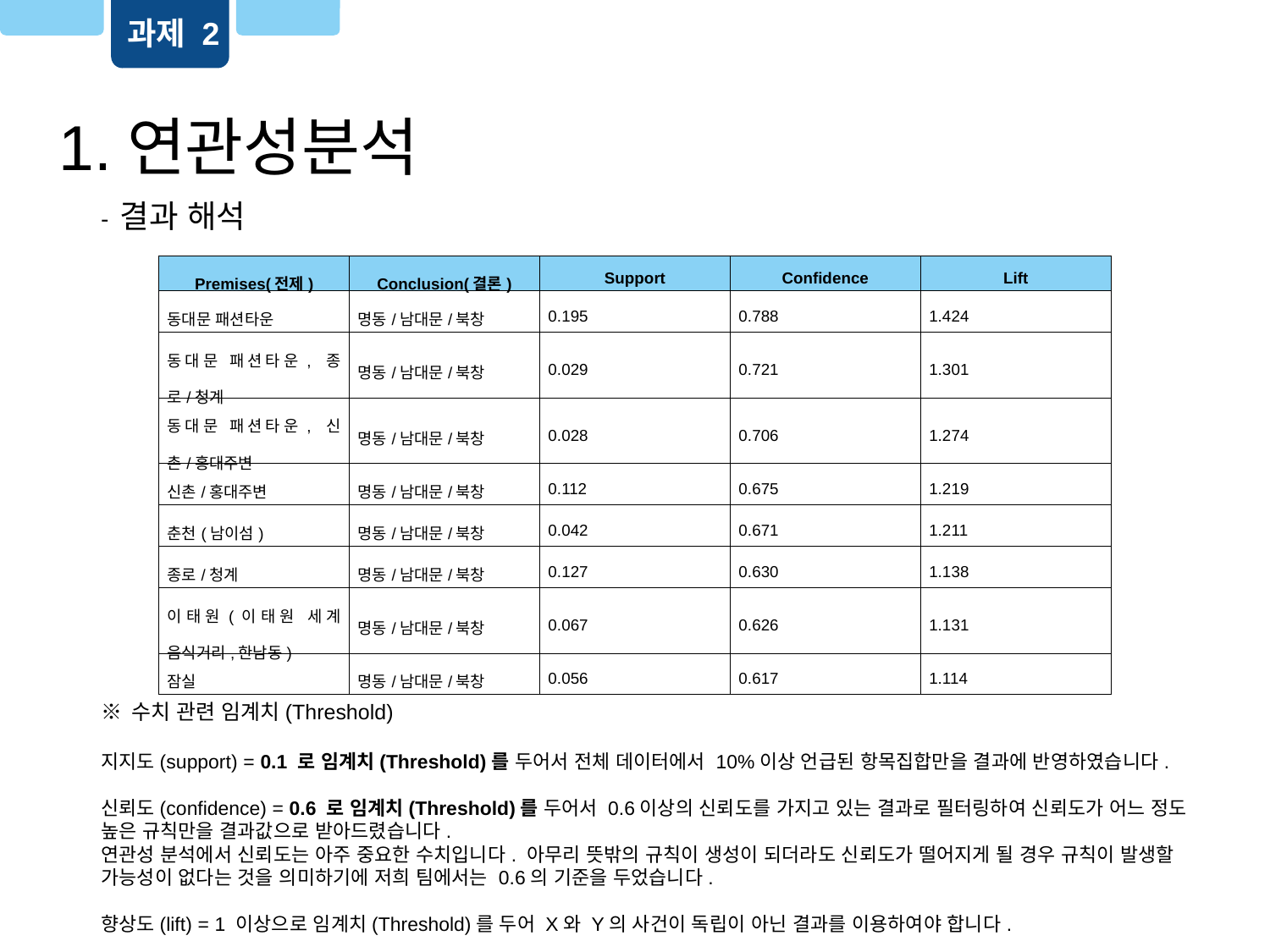

과제 2
1.연관성분석
- 결과 해석
| Premises(전제) | Conclusion(결론) | Support | Confidence | Lift |
| --- | --- | --- | --- | --- |
| 동대문 패션타운 | 명동/남대문/북창 | 0.195 | 0.788 | 1.424 |
| 동대문 패션타운, 종로/청계 | 명동/남대문/북창 | 0.029 | 0.721 | 1.301 |
| 동대문 패션타운, 신촌/홍대주변 | 명동/남대문/북창 | 0.028 | 0.706 | 1.274 |
| 신촌/홍대주변 | 명동/남대문/북창 | 0.112 | 0.675 | 1.219 |
| 춘천(남이섬) | 명동/남대문/북창 | 0.042 | 0.671 | 1.211 |
| 종로/청계 | 명동/남대문/북창 | 0.127 | 0.630 | 1.138 |
| 이태원(이태원 세계 음식거리,한남동) | 명동/남대문/북창 | 0.067 | 0.626 | 1.131 |
| 잠실 | 명동/남대문/북창 | 0.056 | 0.617 | 1.114 |
※ 수치 관련 임계치(Threshold)

지지도(support) = 0.1 로 임계치(Threshold)를 두어서 전체 데이터에서 10%이상 언급된 항목집합만을 결과에 반영하였습니다.

신뢰도(confidence) = 0.6 로 임계치(Threshold)를 두어서 0.6이상의 신뢰도를 가지고 있는 결과로 필터링하여 신뢰도가 어느 정도 높은 규칙만을 결과값으로 받아드렸습니다.
연관성 분석에서 신뢰도는 아주 중요한 수치입니다. 아무리 뜻밖의 규칙이 생성이 되더라도 신뢰도가 떨어지게 될 경우 규칙이 발생할 가능성이 없다는 것을 의미하기에 저희 팀에서는 0.6의 기준을 두었습니다.

향상도(lift) = 1 이상으로 임계치(Threshold)를 두어 X와 Y의 사건이 독립이 아닌 결과를 이용하여야 합니다.